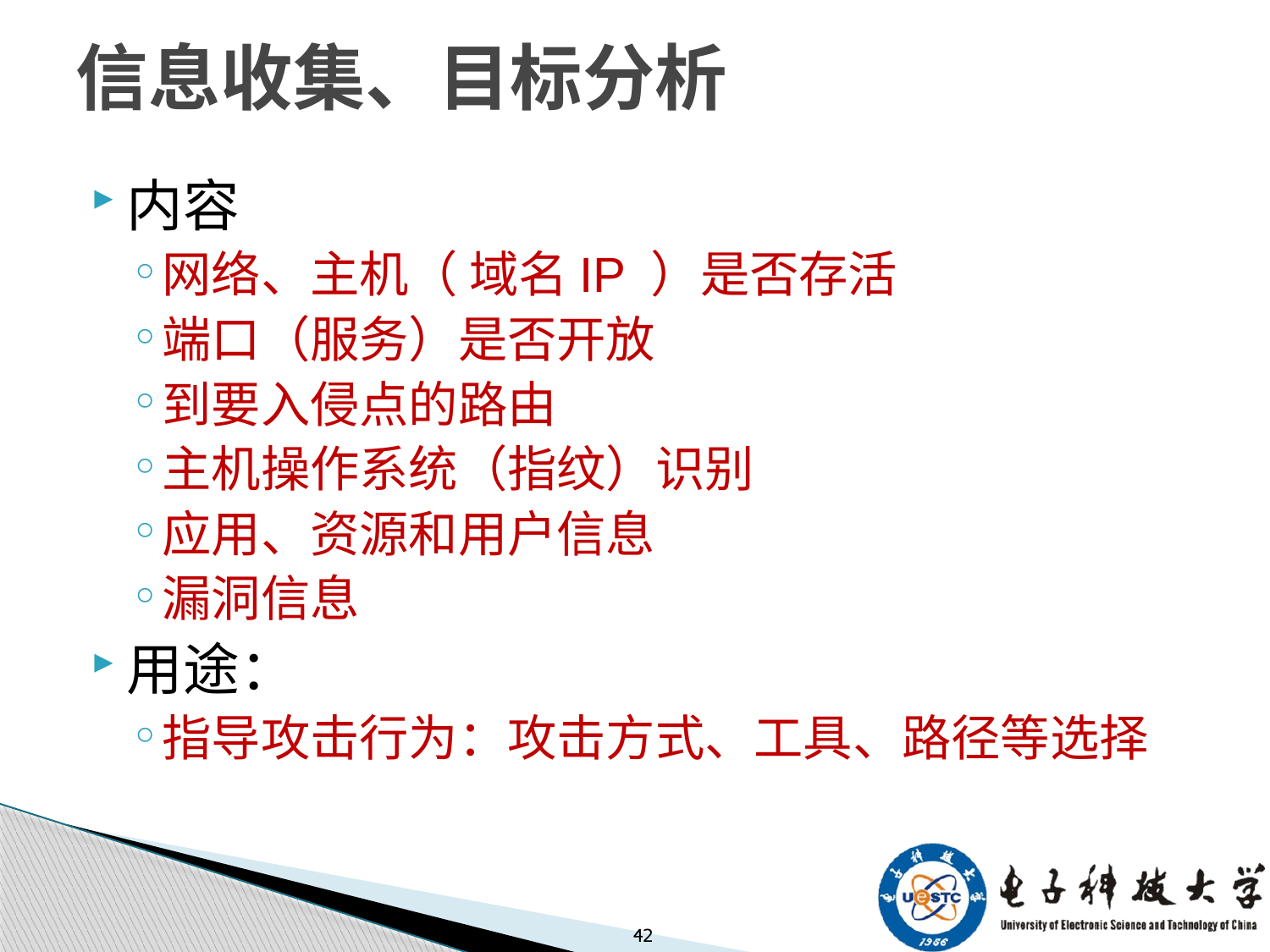

# 信息收集、目标分析
内容
网络、主机（ 域名IP ）是否存活
端口（服务）是否开放
到要入侵点的路由
主机操作系统（指纹）识别
应用、资源和用户信息
漏洞信息
用途：
指导攻击行为：攻击方式、工具、路径等选择
42